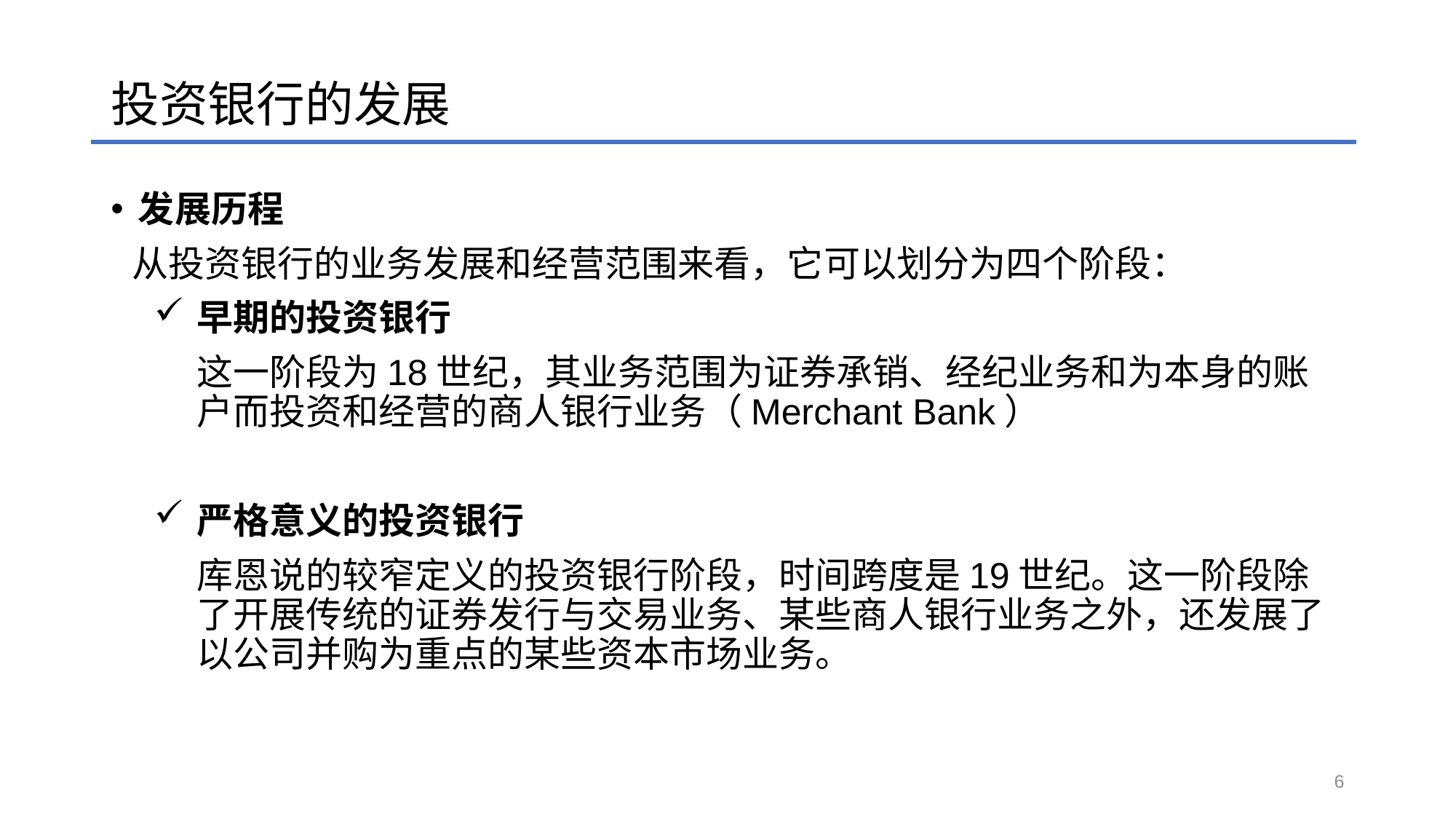

# 投资银行的发展
发展历程
从投资银行的业务发展和经营范围来看，它可以划分为四个阶段：
早期的投资银行
这一阶段为18世纪，其业务范围为证券承销、经纪业务和为本身的账户而投资和经营的商人银行业务（Merchant Bank）

严格意义的投资银行
库恩说的较窄定义的投资银行阶段，时间跨度是19世纪。这一阶段除了开展传统的证券发行与交易业务、某些商人银行业务之外，还发展了以公司并购为重点的某些资本市场业务。
6